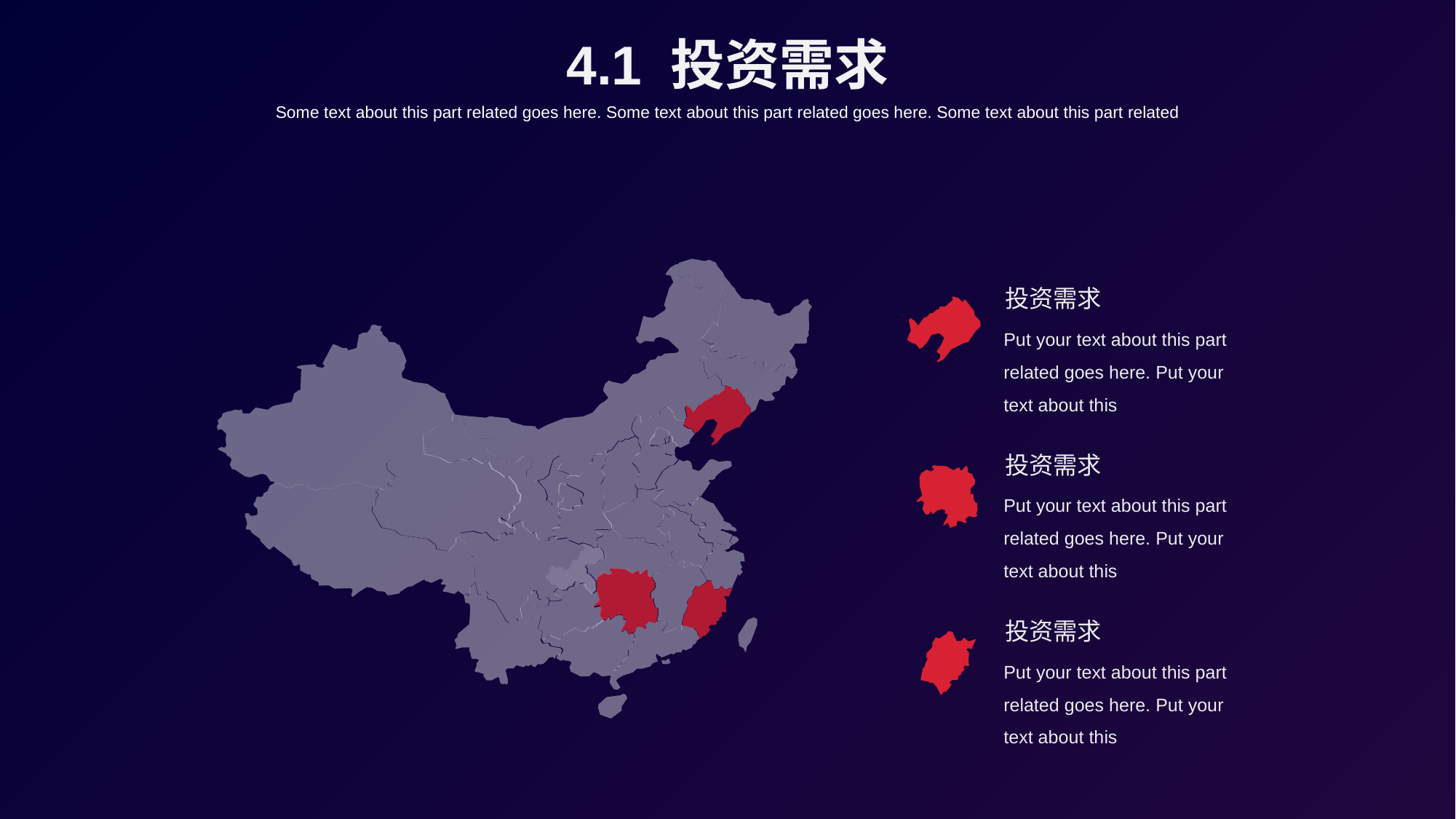

4.1 投资需求
Some text about this part related goes here. Some text about this part related goes here. Some text about this part related

投资需求

Put your text about this part related goes here. Put your text about this

投资需求

Put your text about this part related goes here. Put your text about this

投资需求

Put your text about this part related goes here. Put your text about this